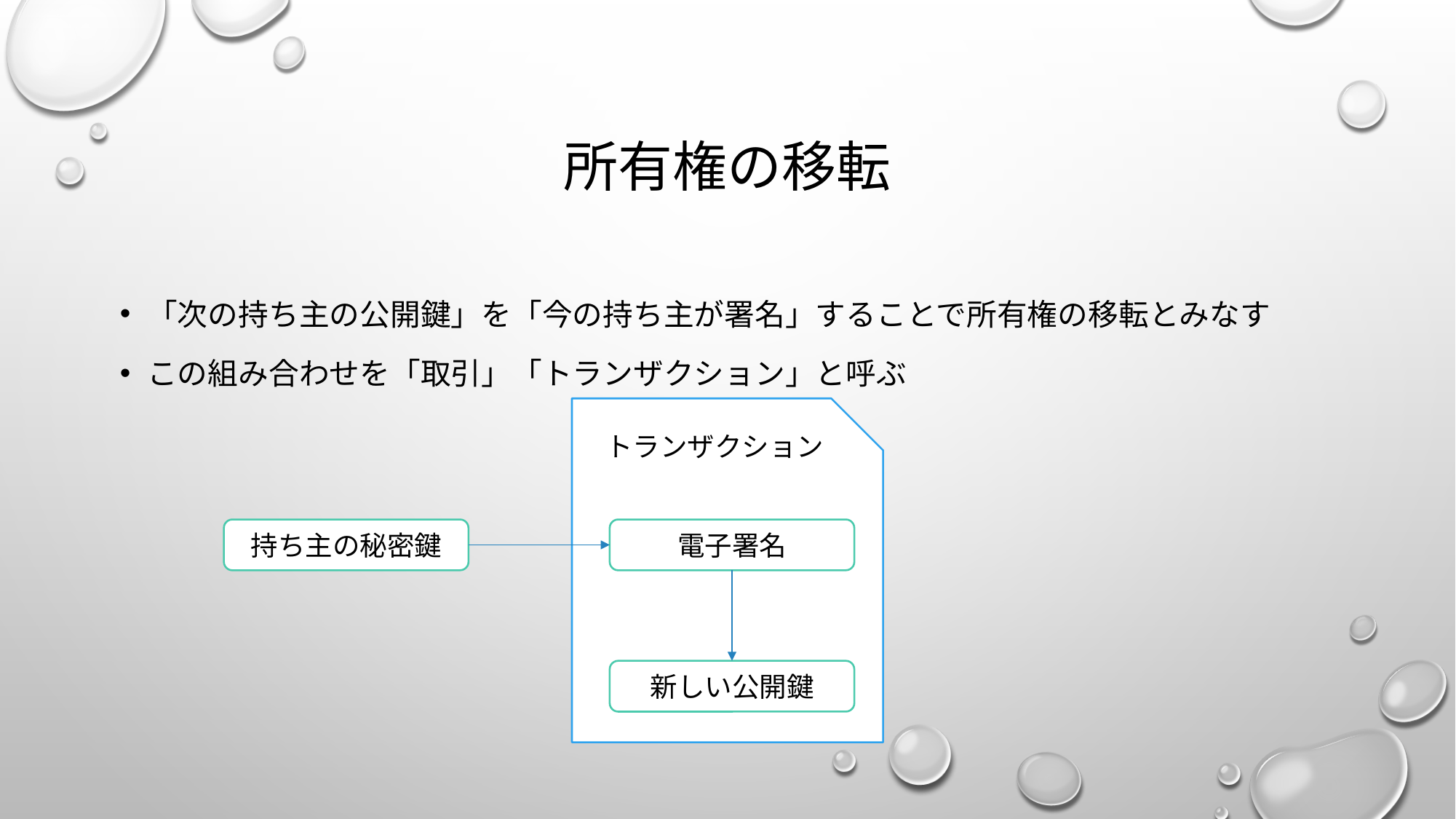

# 所有権の移転
「次の持ち主の公開鍵」を「今の持ち主が署名」することで所有権の移転とみなす
この組み合わせを「取引」「トランザクション」と呼ぶ
トランザクション
持ち主の秘密鍵
電子署名
新しい公開鍵